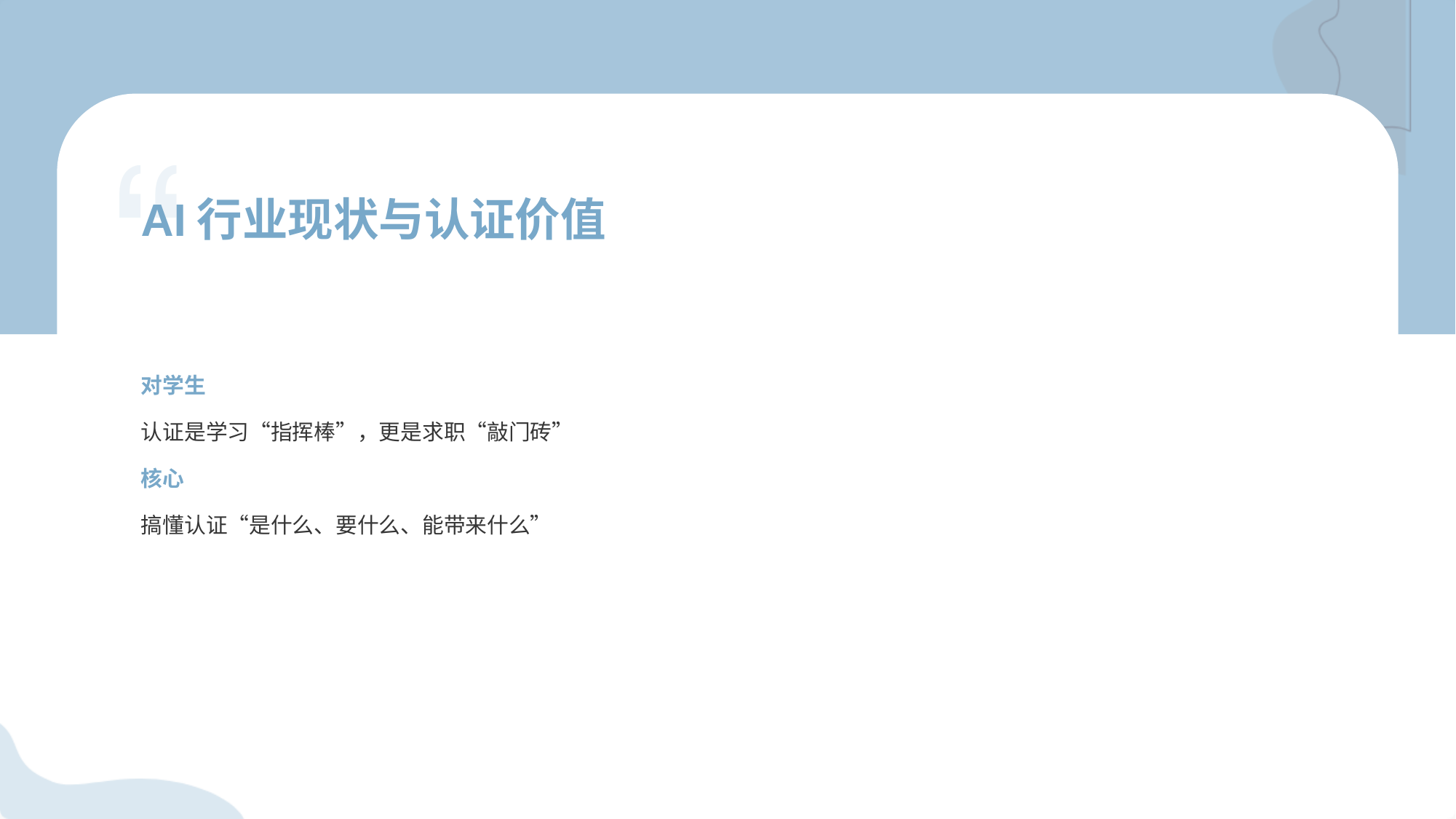

“
AI行业现状与认证价值
对学生
认证是学习“指挥棒”，更是求职“敲门砖”
核心
搞懂认证“是什么、要什么、能带来什么”